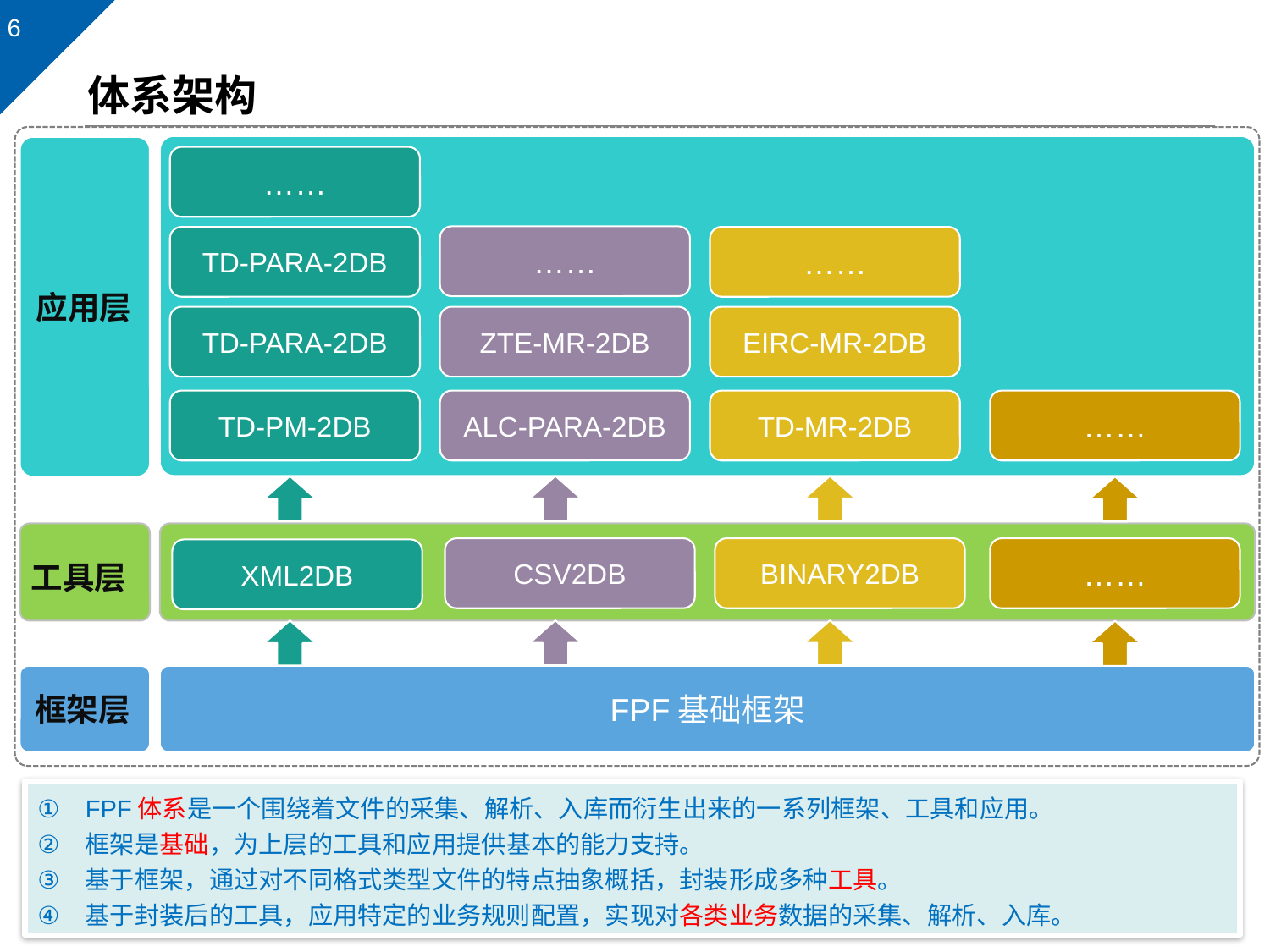

# 体系架构

应用层
……
……
TD-PARA-2DB
……
TD-PARA-2DB
ZTE-MR-2DB
EIRC-MR-2DB
TD-PM-2DB
ALC-PARA-2DB
TD-MR-2DB
……

工具层

CSV2DB
BINARY2DB
……
XML2DB

框架层
FPF基础框架
FPF体系是一个围绕着文件的采集、解析、入库而衍生出来的一系列框架、工具和应用。
框架是基础，为上层的工具和应用提供基本的能力支持。
基于框架，通过对不同格式类型文件的特点抽象概括，封装形成多种工具。
基于封装后的工具，应用特定的业务规则配置，实现对各类业务数据的采集、解析、入库。